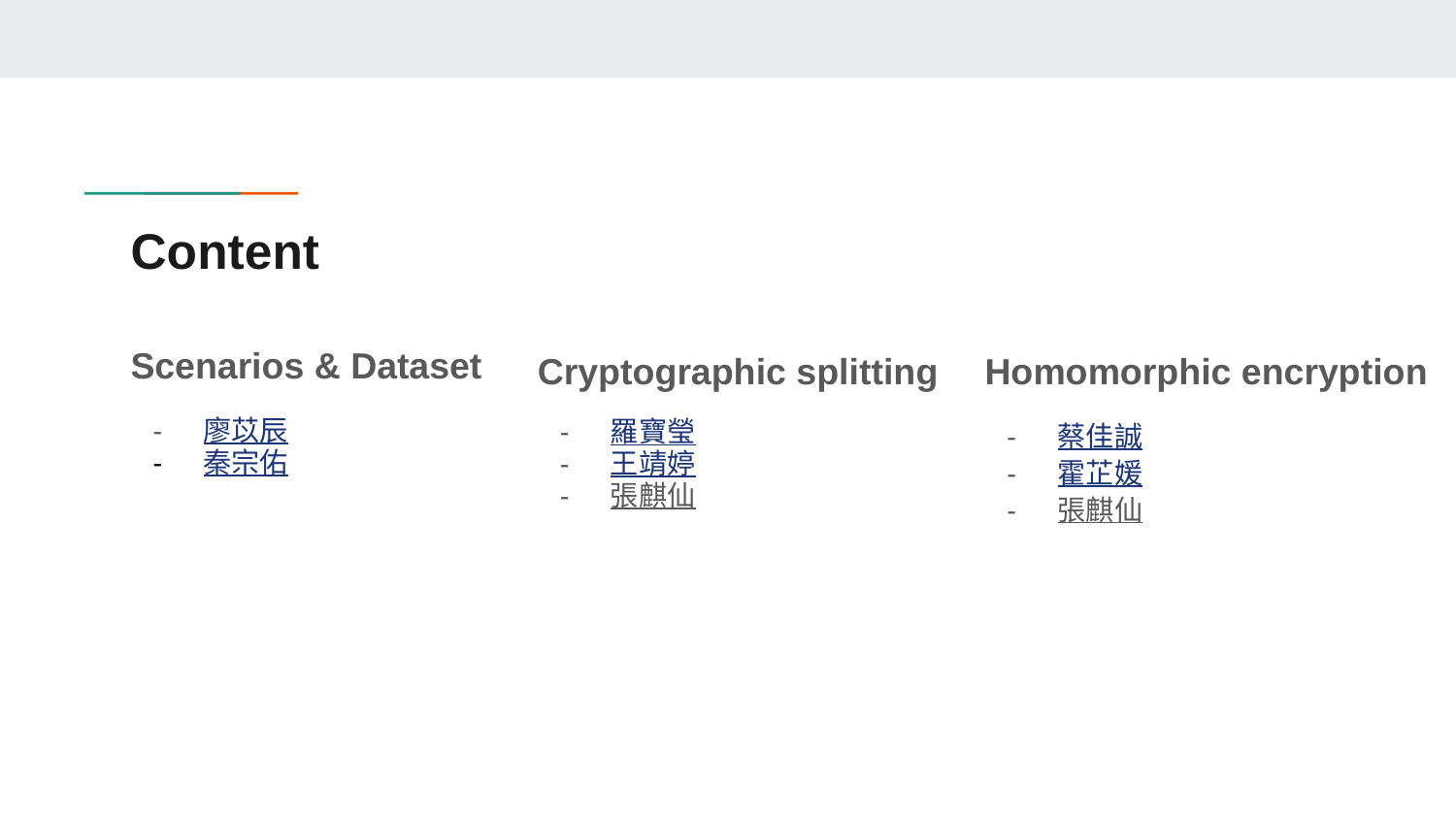

# Content
Scenarios & Dataset

廖苡辰
秦宗佑

Cryptographic splitting
羅寶瑩
王靖婷
張麒仙
Homomorphic encryption
蔡佳誠
霍芷媛
張麒仙